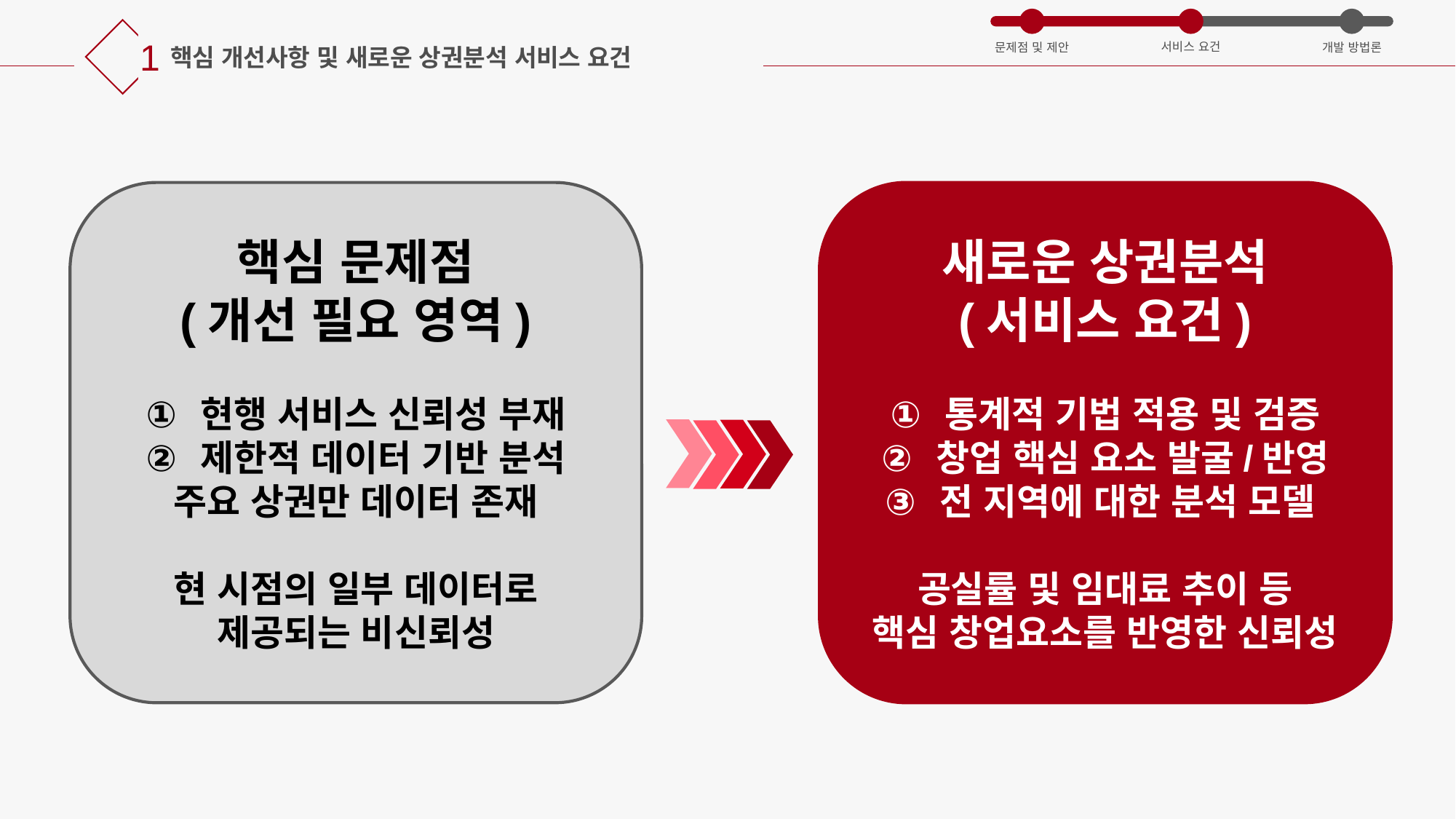

1

서비스 요건
문제점 및 제안
개발 방법론
핵심 개선사항 및 새로운 상권분석 서비스 요건
새로운 상권분석
(서비스 요건)

통계적 기법 적용 및 검증
창업 핵심 요소 발굴/반영
전 지역에 대한 분석 모델

공실률 및 임대료 추이 등
핵심 창업요소를 반영한 신뢰성
핵심 문제점
(개선 필요 영역)

현행 서비스 신뢰성 부재
제한적 데이터 기반 분석
주요 상권만 데이터 존재

현 시점의 일부 데이터로
제공되는 비신뢰성